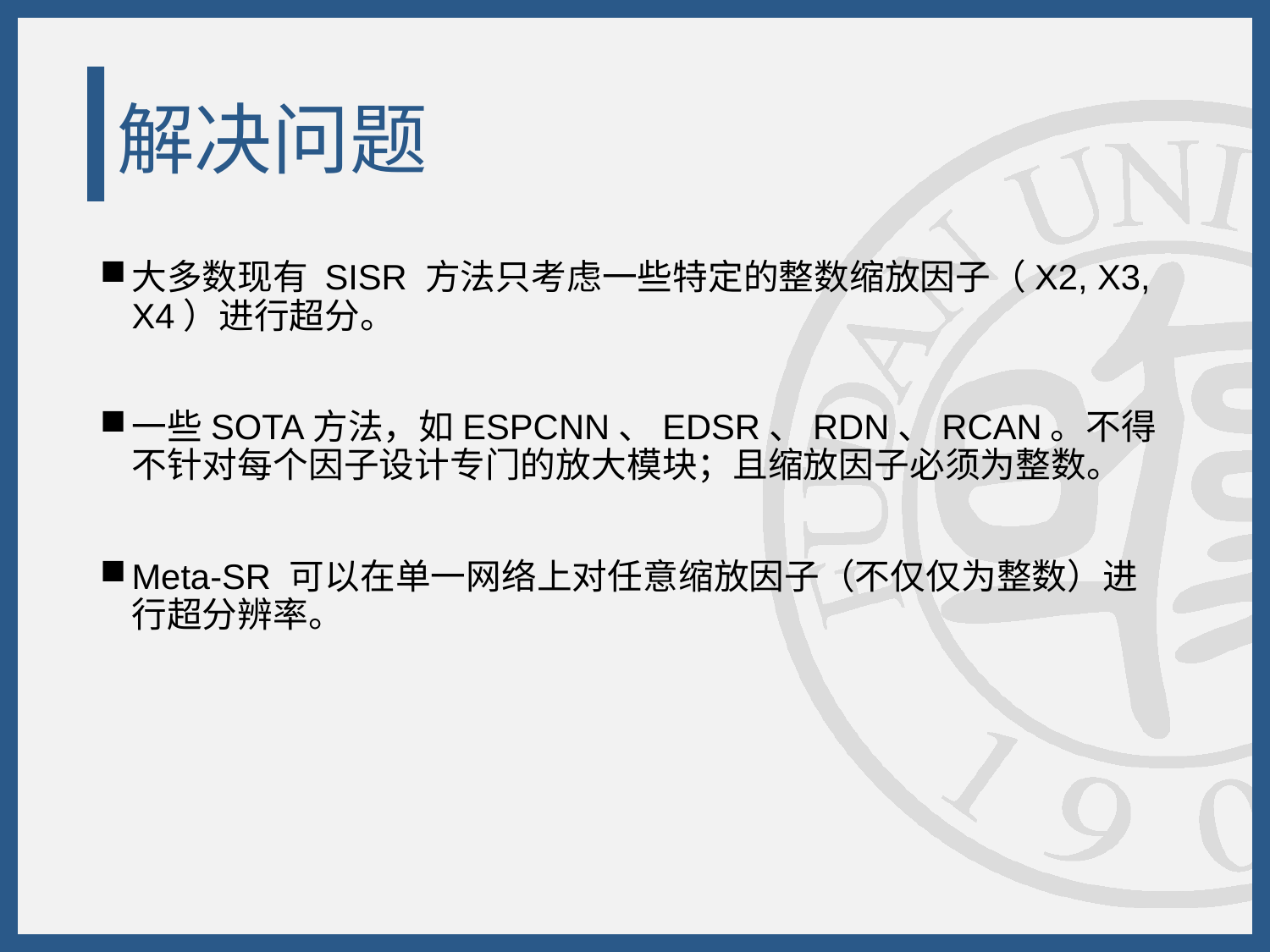

# 解决问题
大多数现有 SISR 方法只考虑一些特定的整数缩放因子（X2, X3, X4）进行超分。

一些SOTA方法，如ESPCNN、EDSR、RDN、RCAN。不得不针对每个因子设计专门的放大模块；且缩放因子必须为整数。

Meta-SR 可以在单一网络上对任意缩放因子（不仅仅为整数）进行超分辨率。